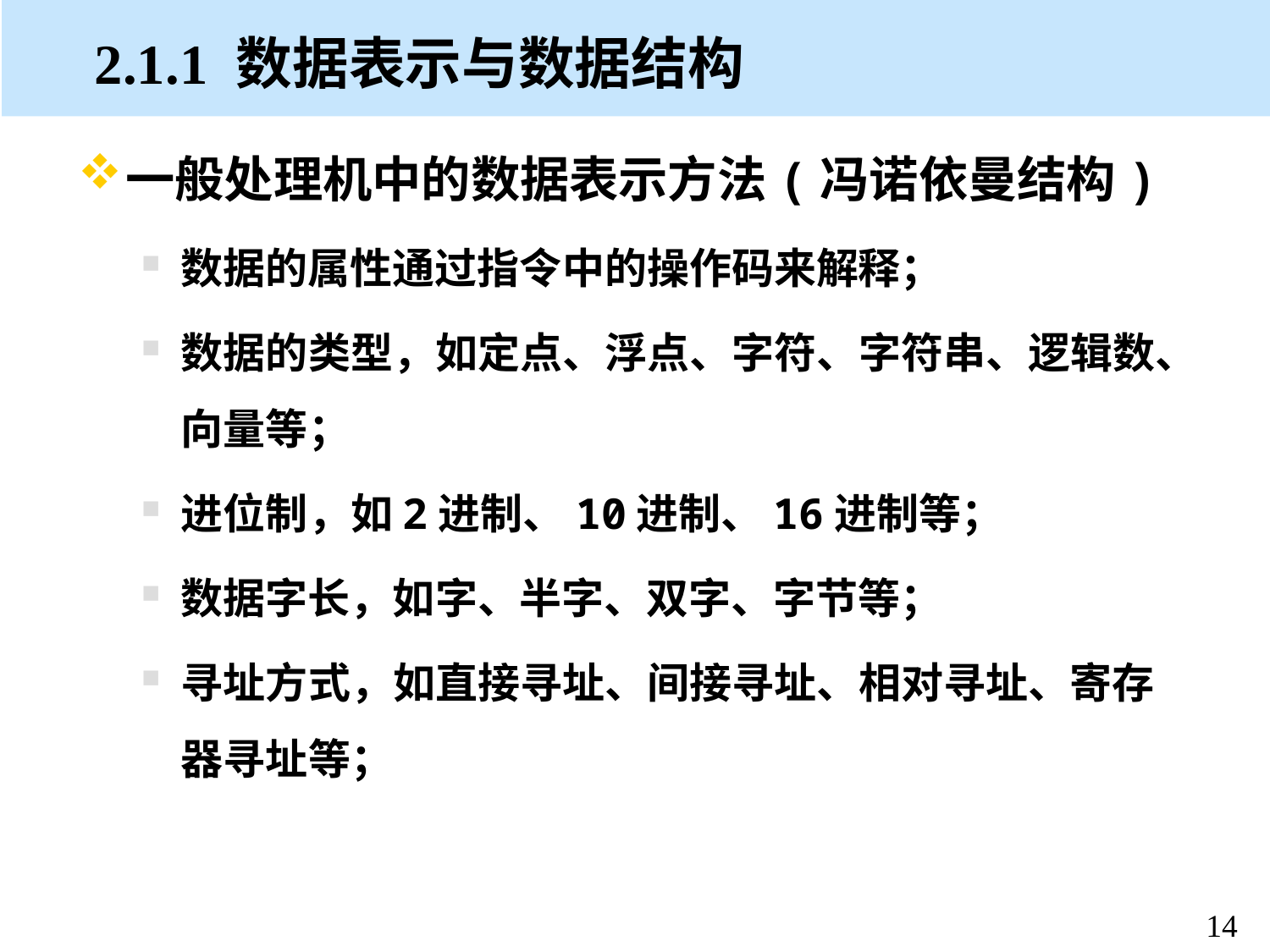

# 2.1.1 数据表示与数据结构
一般处理机中的数据表示方法(冯诺依曼结构)
数据的属性通过指令中的操作码来解释；
数据的类型，如定点、浮点、字符、字符串、逻辑数、向量等；
进位制，如2进制、10进制、16进制等；
数据字长，如字、半字、双字、字节等；
寻址方式，如直接寻址、间接寻址、相对寻址、寄存器寻址等；